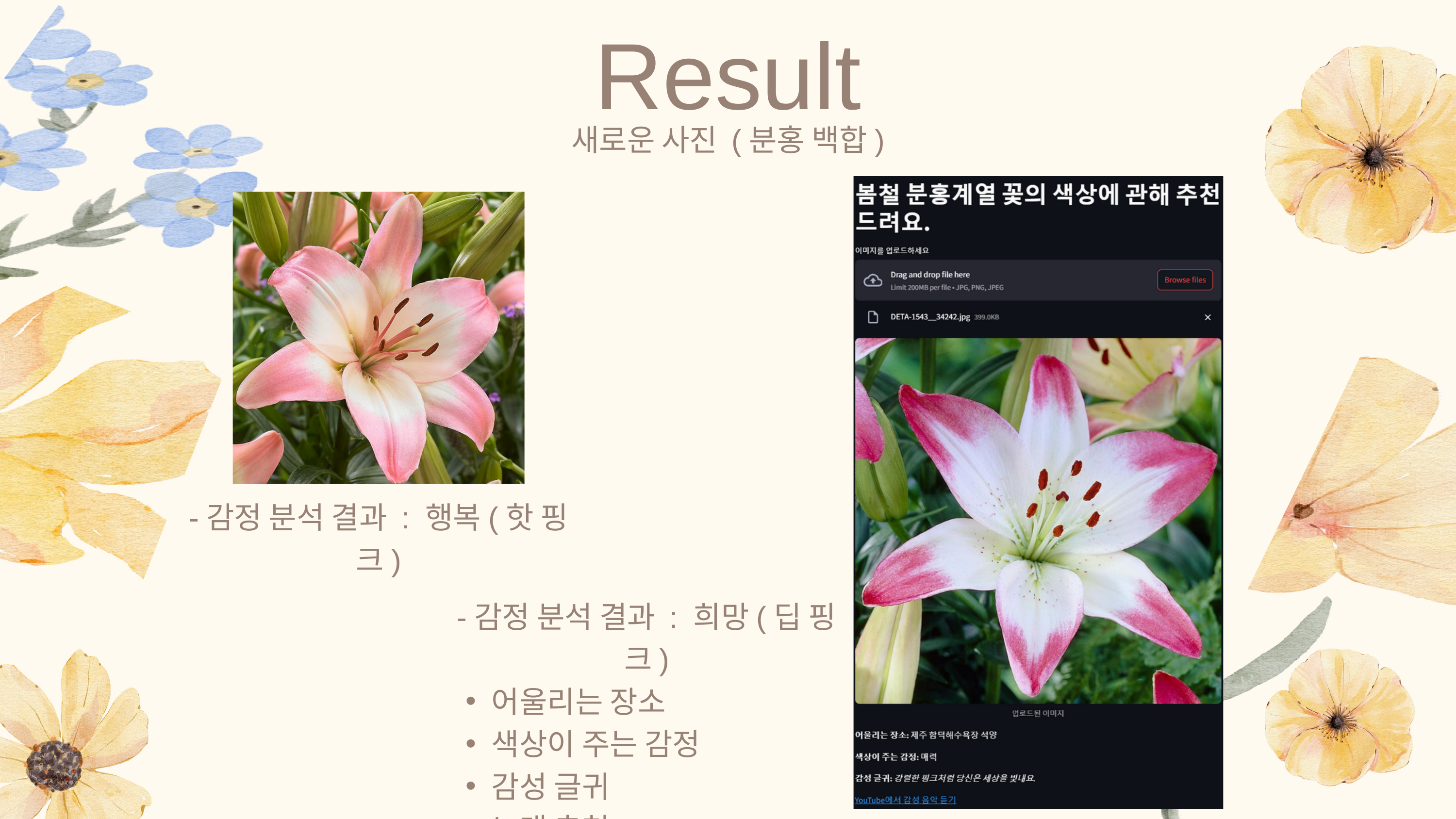

Result

새로운 사진 (분홍 백합)

-감정 분석 결과 : 행복(핫 핑크)
-감정 분석 결과 : 희망(딥 핑크)
어울리는 장소
색상이 주는 감정
감성 글귀
노래 추천